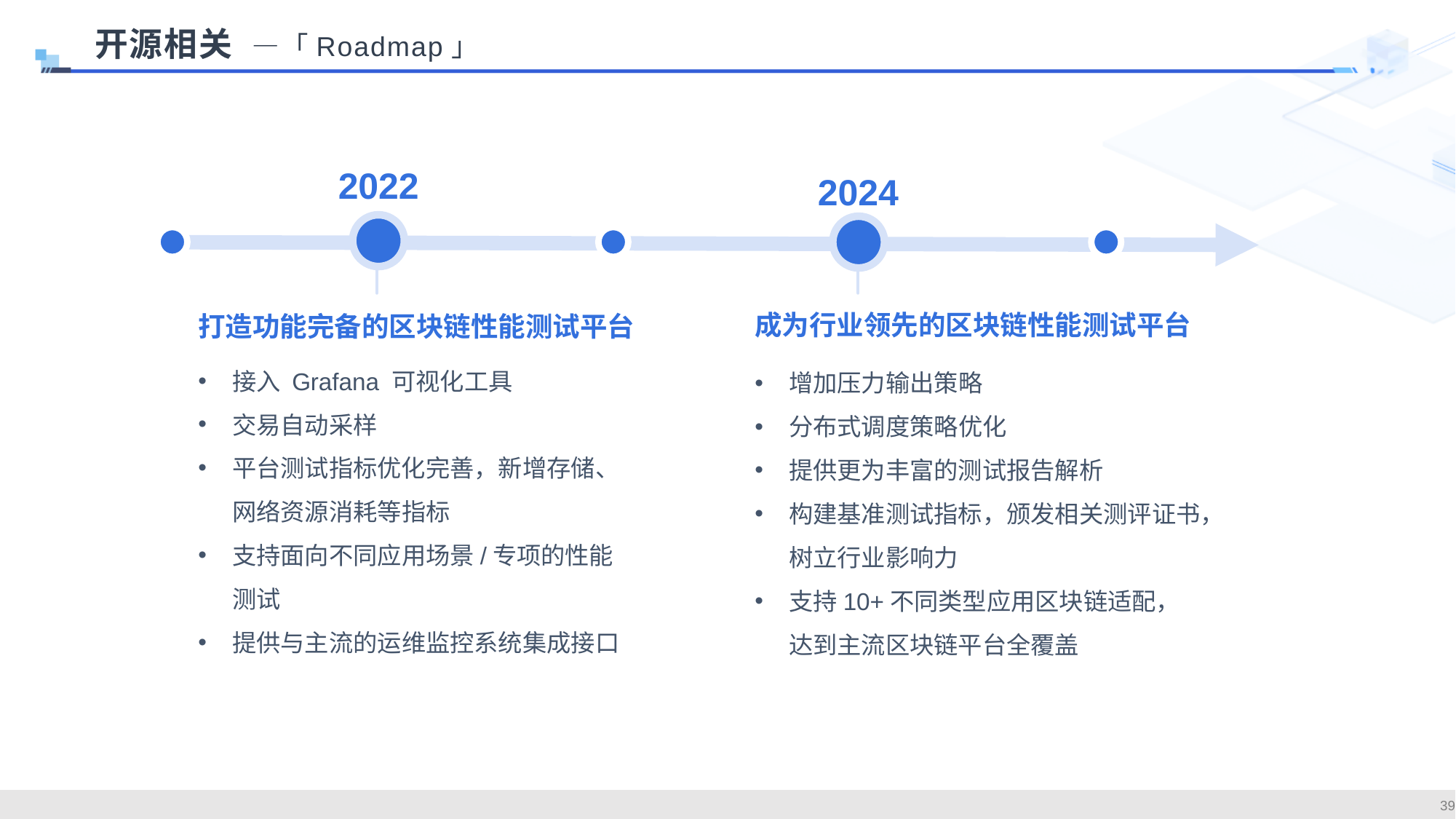

开源相关  —「Roadmap」
2022
2024

成为行业领先的区块链性能测试平台
打造功能完备的区块链性能测试平台
接入 Grafana 可视化工具
交易自动采样
平台测试指标优化完善，新增存储、网络资源消耗等指标
支持面向不同应用场景/专项的性能测试
提供与主流的运维监控系统集成接口

增加压力输出策略
分布式调度策略优化
提供更为丰富的测试报告解析
构建基准测试指标，颁发相关测评证书，树立行业影响力
支持10+不同类型应用区块链适配，达到主流区块链平台全覆盖